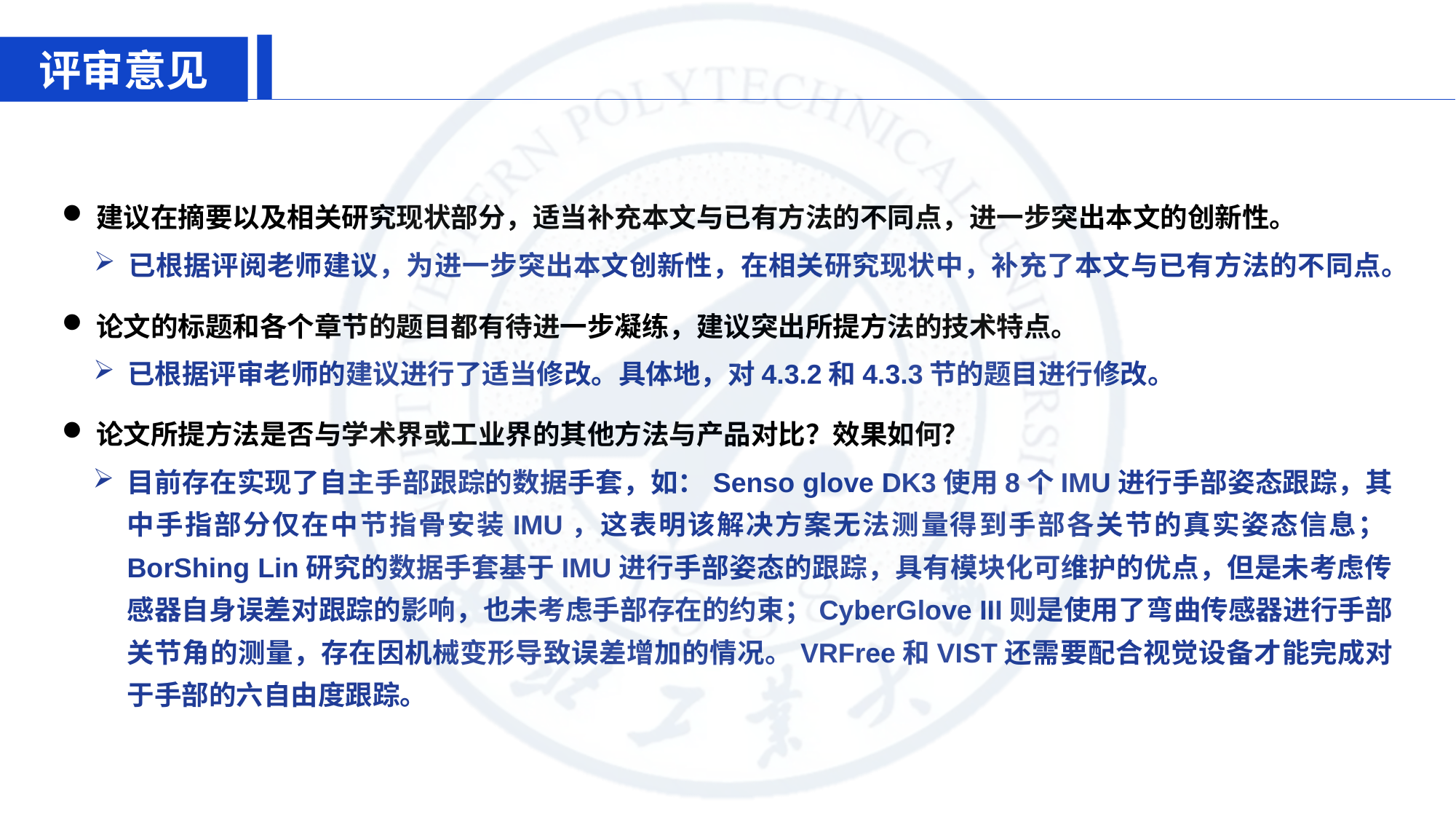

评审意见
建议在摘要以及相关研究现状部分，适当补充本文与已有方法的不同点，进一步突出本文的创新性。
已根据评阅老师建议，为进一步突出本文创新性，在相关研究现状中，补充了本文与已有方法的不同点。
论文的标题和各个章节的题目都有待进一步凝练，建议突出所提方法的技术特点。
已根据评审老师的建议进行了适当修改。具体地，对4.3.2和4.3.3节的题目进行修改。
论文所提方法是否与学术界或工业界的其他方法与产品对比？效果如何？
目前存在实现了自主手部跟踪的数据手套，如：Senso glove DK3使用8个IMU进行手部姿态跟踪，其中手指部分仅在中节指骨安装IMU，这表明该解决方案无法测量得到手部各关节的真实姿态信息；BorShing Lin研究的数据手套基于IMU进行手部姿态的跟踪，具有模块化可维护的优点，但是未考虑传感器自身误差对跟踪的影响，也未考虑手部存在的约束；CyberGlove III则是使用了弯曲传感器进行手部关节角的测量，存在因机械变形导致误差增加的情况。VRFree和VIST还需要配合视觉设备才能完成对于手部的六自由度跟踪。